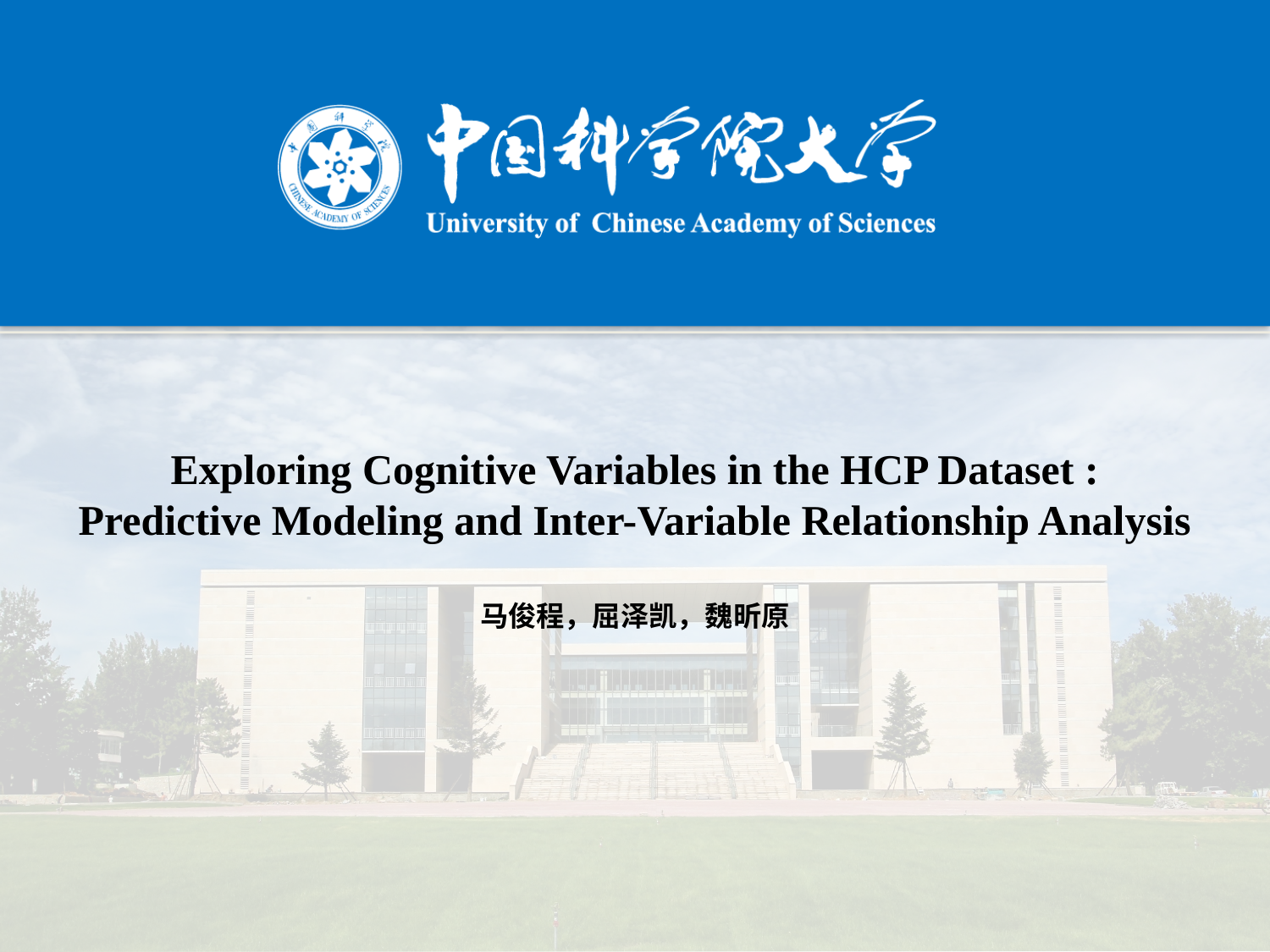

Exploring Cognitive Variables in the HCP Dataset : Predictive Modeling and Inter-Variable Relationship Analysis

马俊程，屈泽凯，魏昕原